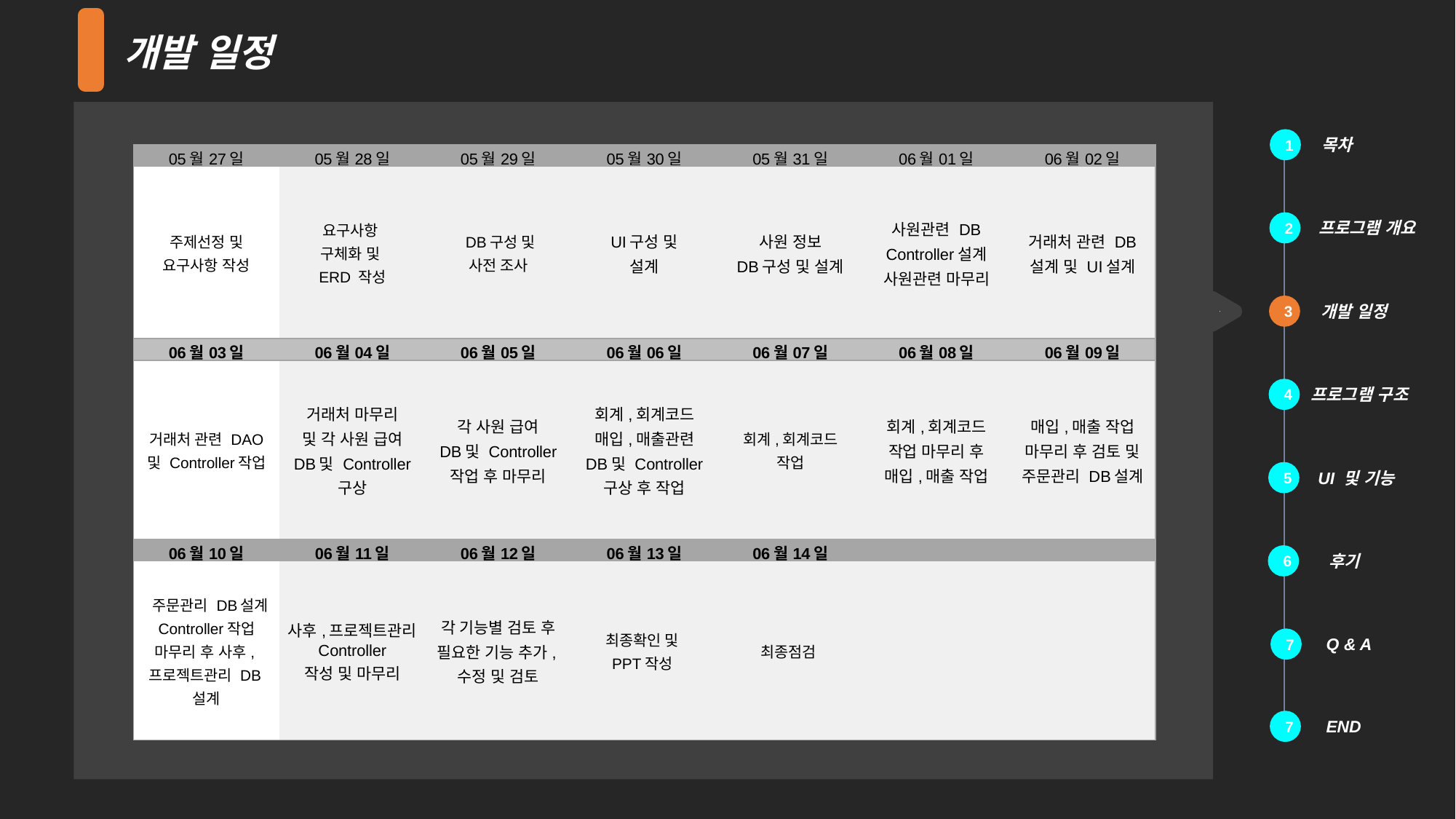

개발 일정

목차
1
| 05월27일 | 05월28일 | 05월29일 | 05월30일 | 05월31일 | 06월01일 | 06월02일 |
| --- | --- | --- | --- | --- | --- | --- |
| 주제선정 및 요구사항 작성 | 요구사항 구체화 및 ERD 작성 | DB구성 및 사전 조사 | UI구성 및 설계 | 사원 정보 DB구성 및 설계 | 사원관련 DB Controller설계 사원관련 마무리 | 거래처 관련 DB 설계 및 UI설계 |
| 06월03일 | 06월04일 | 06월05일 | 06월06일 | 06월07일 | 06월08일 | 06월09일 |
| 거래처 관련 DAO 및 Controller작업 | 거래처 마무리 및 각 사원 급여 DB및 Controller 구상 | 각 사원 급여 DB및 Controller 작업 후 마무리 | 회계,회계코드 매입,매출관련 DB및 Controller 구상 후 작업 | 회계,회계코드 작업 | 회계,회계코드 작업 마무리 후 매입,매출 작업 | 매입,매출 작업 마무리 후 검토 및 주문관리 DB설계 |
| 06월10일 | 06월11일 | 06월12일 | 06월13일 | 06월14일 |  |  |
| 주문관리 DB설계 Controller작업 마무리 후 사후,프로젝트관리 DB설계 | 사후,프로젝트관리 Controller 작성 및 마무리 | 각 기능별 검토 후 필요한 기능 추가,수정 및 검토 | 최종확인 및 PPT작성 | 최종점검 |  |  |
 프로그램 개요
2
 개발 일정
3

 프로그램 구조
4
5
 UI 및 기능
 후기
6
 Q & A
7
 END
7